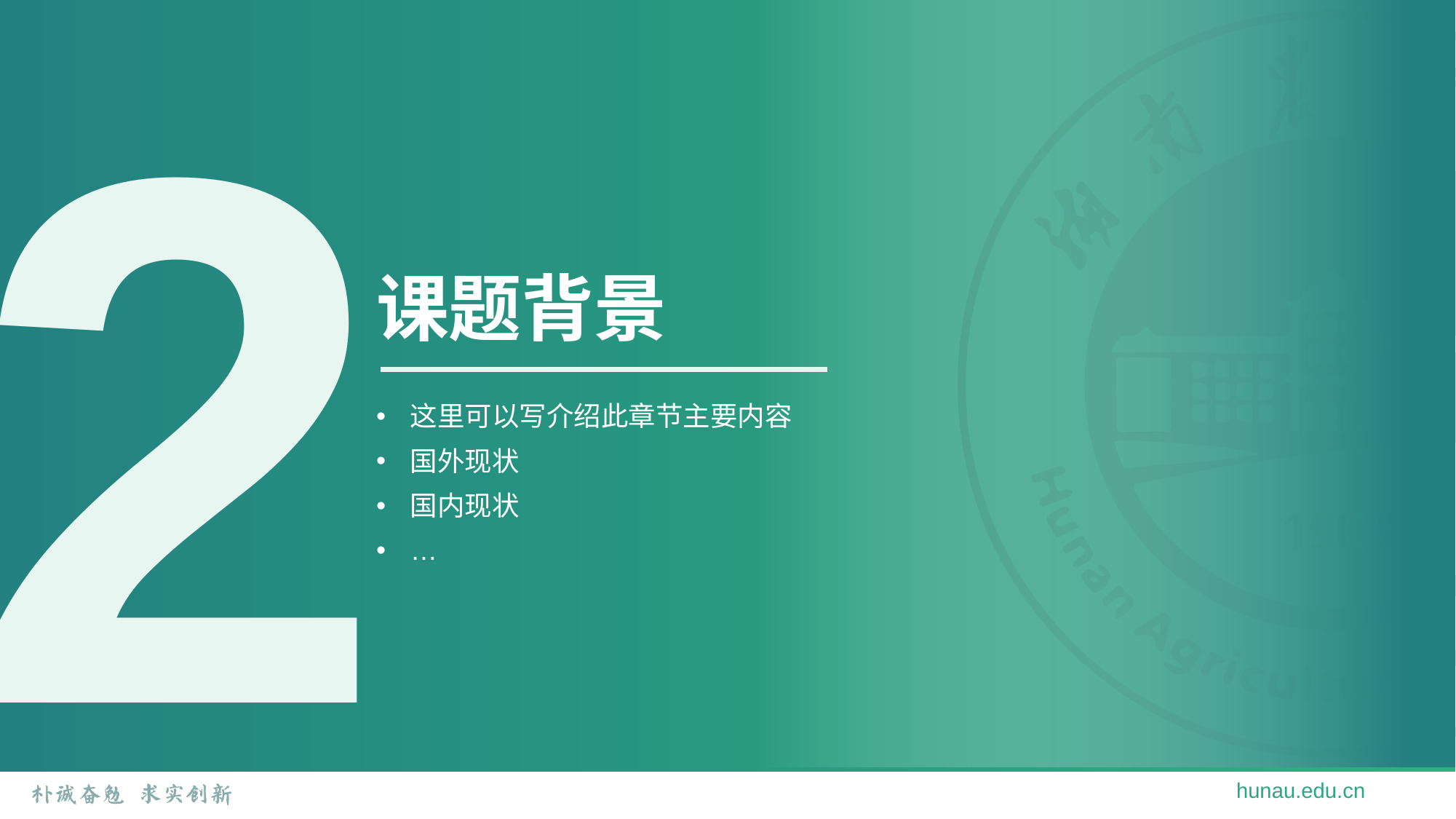

2
课题背景
这里可以写介绍此章节主要内容
国外现状
国内现状
…

hunau.edu.cn